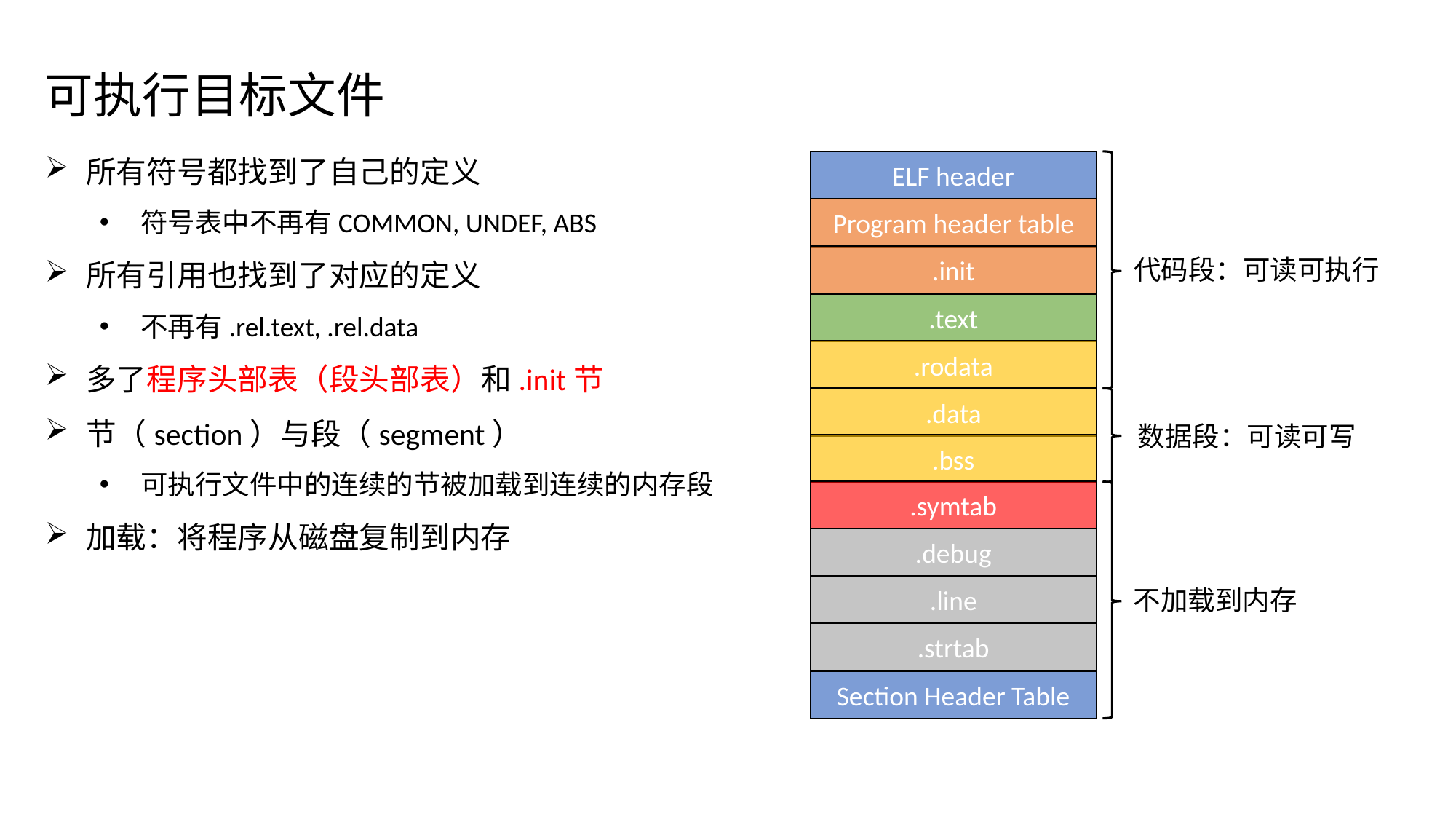

可执行目标文件
所有符号都找到了自己的定义
符号表中不再有COMMON, UNDEF, ABS
所有引用也找到了对应的定义
不再有.rel.text, .rel.data
多了程序头部表（段头部表）和.init节
节（section）与段（segment）
可执行文件中的连续的节被加载到连续的内存段
加载：将程序从磁盘复制到内存

ELF header

Program header table
.init
代码段：可读可执行
.text
.rodata

.data
数据段：可读可写
.bss
.symtab

.debug
.line
不加载到内存
.strtab
Section Header Table